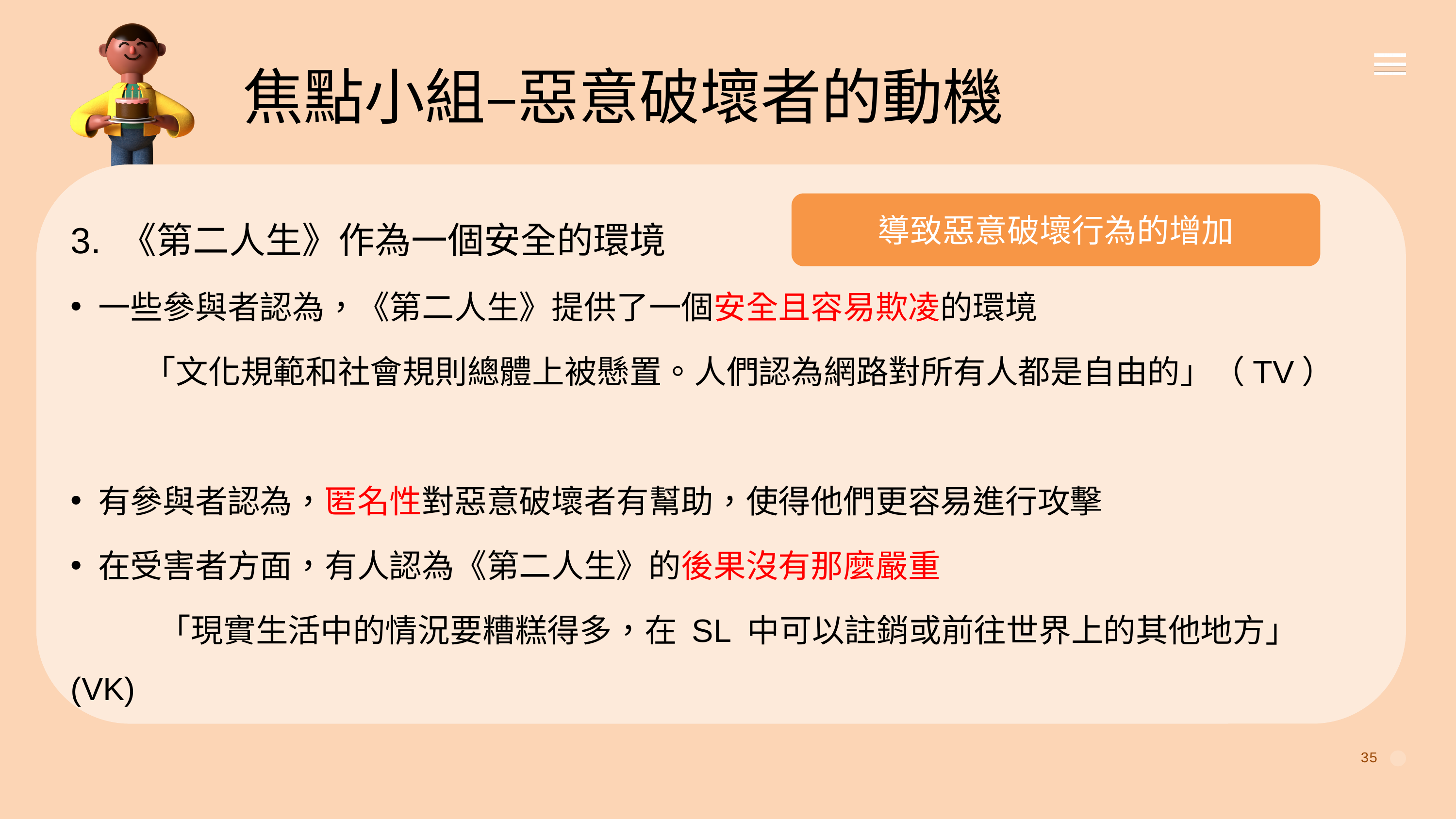

焦點小組–惡意破壞者的動機

3. 《第二人生》作為一個安全的環境
一些參與者認為，《第二人生》提供了一個安全且容易欺凌的環境
	「文化規範和社會規則總體上被懸置。人們認為網路對所有人都是自由的」（TV）

有參與者認為，匿名性對惡意破壞者有幫助，使得他們更容易進行攻擊
在受害者方面，有人認為《第二人生》的後果沒有那麼嚴重
	 「現實生活中的情況要糟糕得多，在 SL 中可以註銷或前往世界上的其他地方」	(VK)

導致惡意破壞行為的增加

35